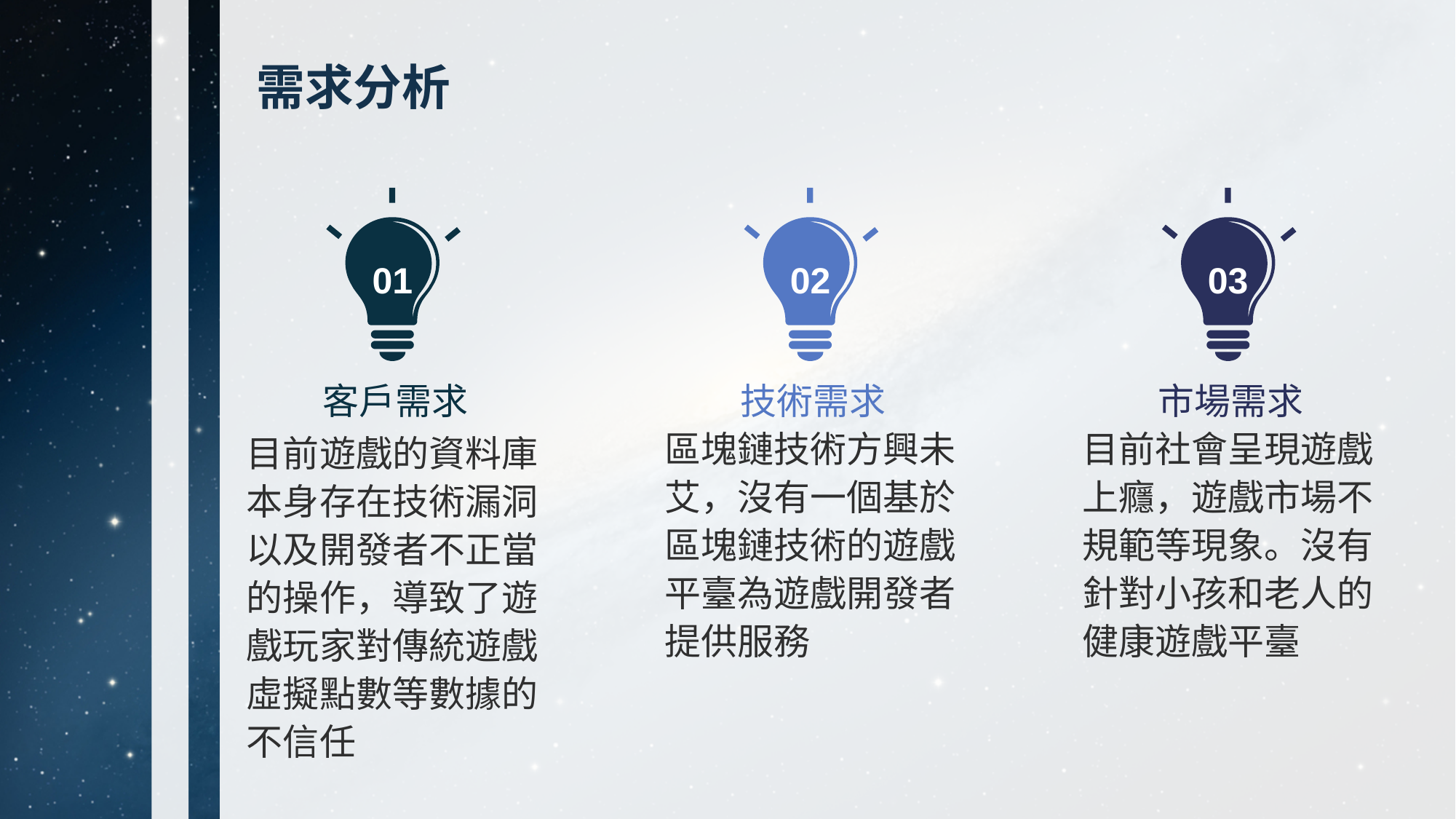

需求分析

01

02

03

客戶需求
技術需求
市場需求
區塊鏈技術方興未艾，沒有一個基於區塊鏈技術的遊戲平臺為遊戲開發者提供服務
目前社會呈現遊戲上癮，遊戲市場不規範等現象。沒有針對小孩和老人的健康遊戲平臺
目前遊戲的資料庫本身存在技術漏洞以及開發者不正當的操作，導致了遊戲玩家對傳統遊戲虛擬點數等數據的不信任